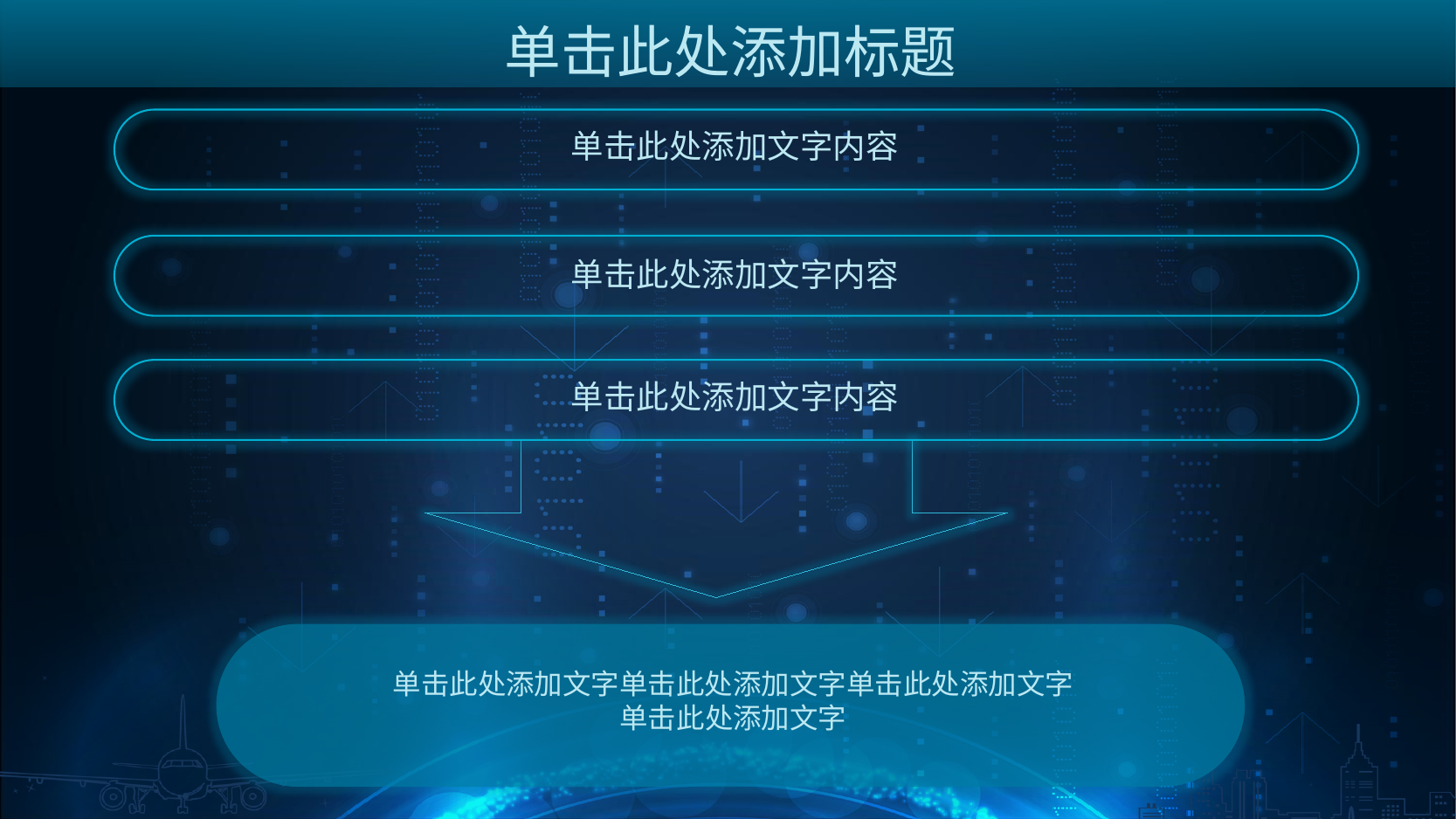

单击此处添加标题

单击此处添加文字内容

单击此处添加文字内容

单击此处添加文字内容

单击此处添加文字单击此处添加文字单击此处添加文字
单击此处添加文字